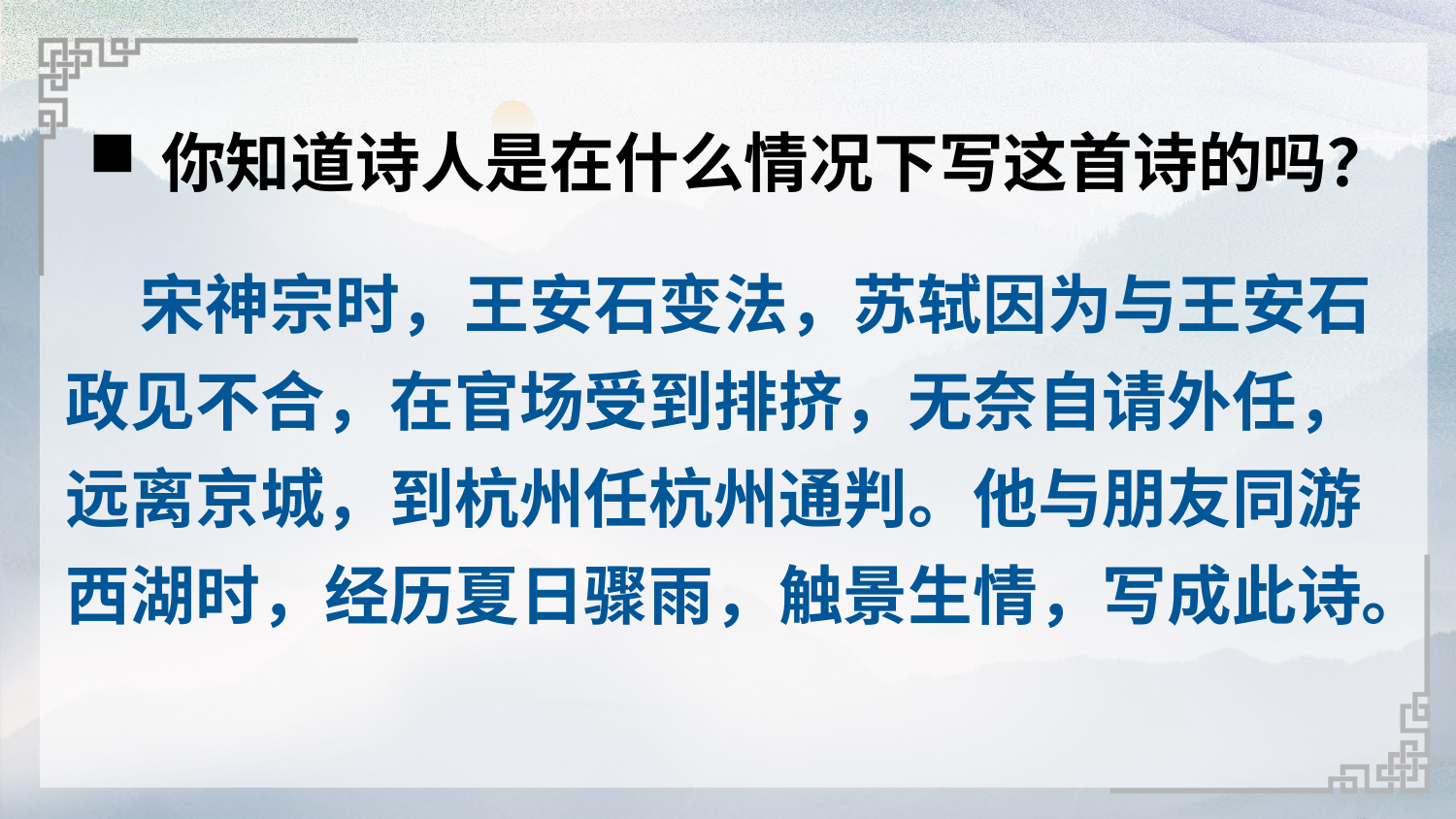

你知道诗人是在什么情况下写这首诗的吗？
    宋神宗时，王安石变法，苏轼因为与王安石政见不合，在官场受到排挤，无奈自请外任，远离京城，到杭州任杭州通判。他与朋友同游西湖时，经历夏日骤雨，触景生情，写成此诗。